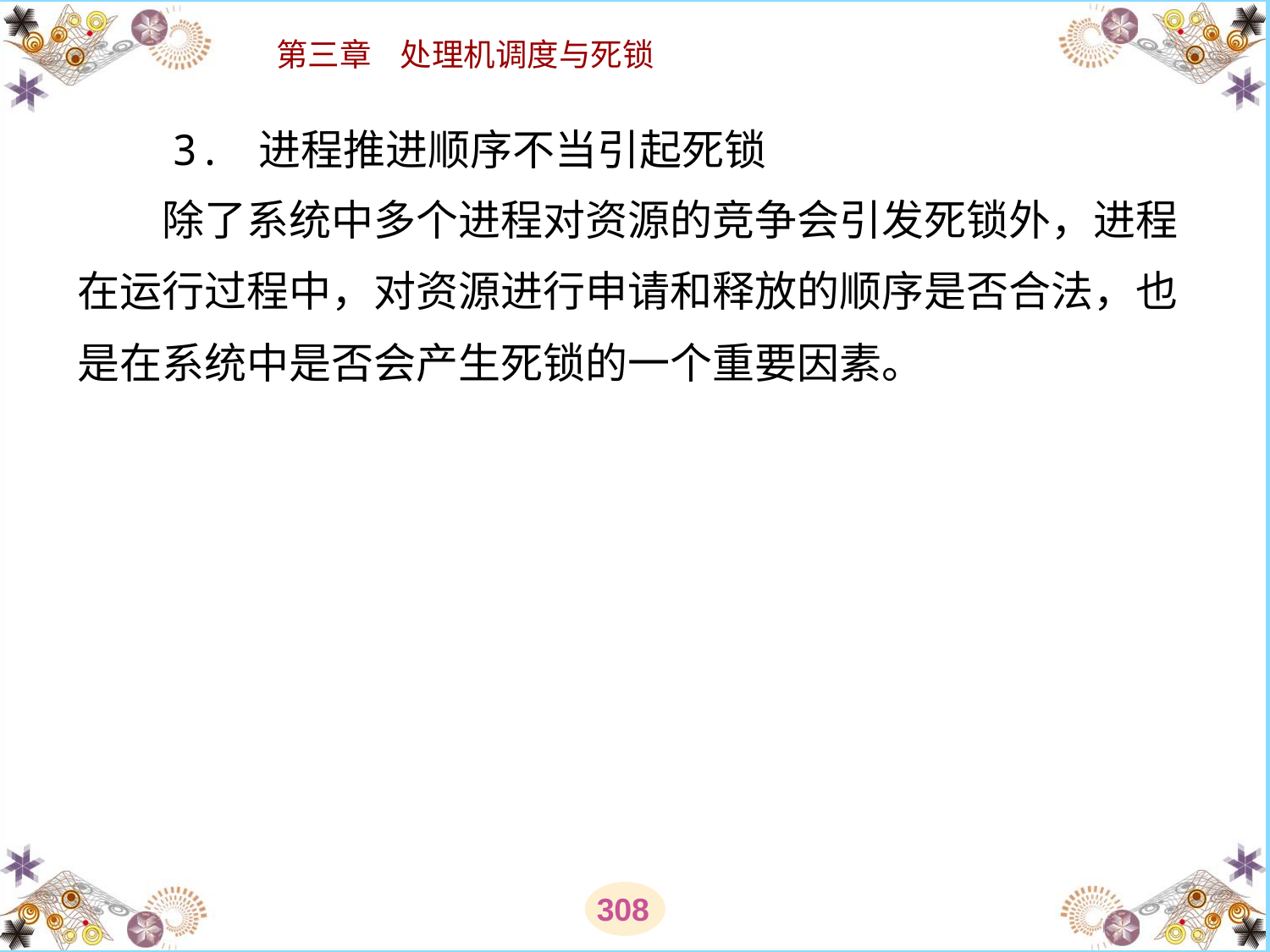

# 3. 进程推进顺序不当引起死锁 　　除了系统中多个进程对资源的竞争会引发死锁外，进程在运行过程中，对资源进行申请和释放的顺序是否合法，也是在系统中是否会产生死锁的一个重要因素。